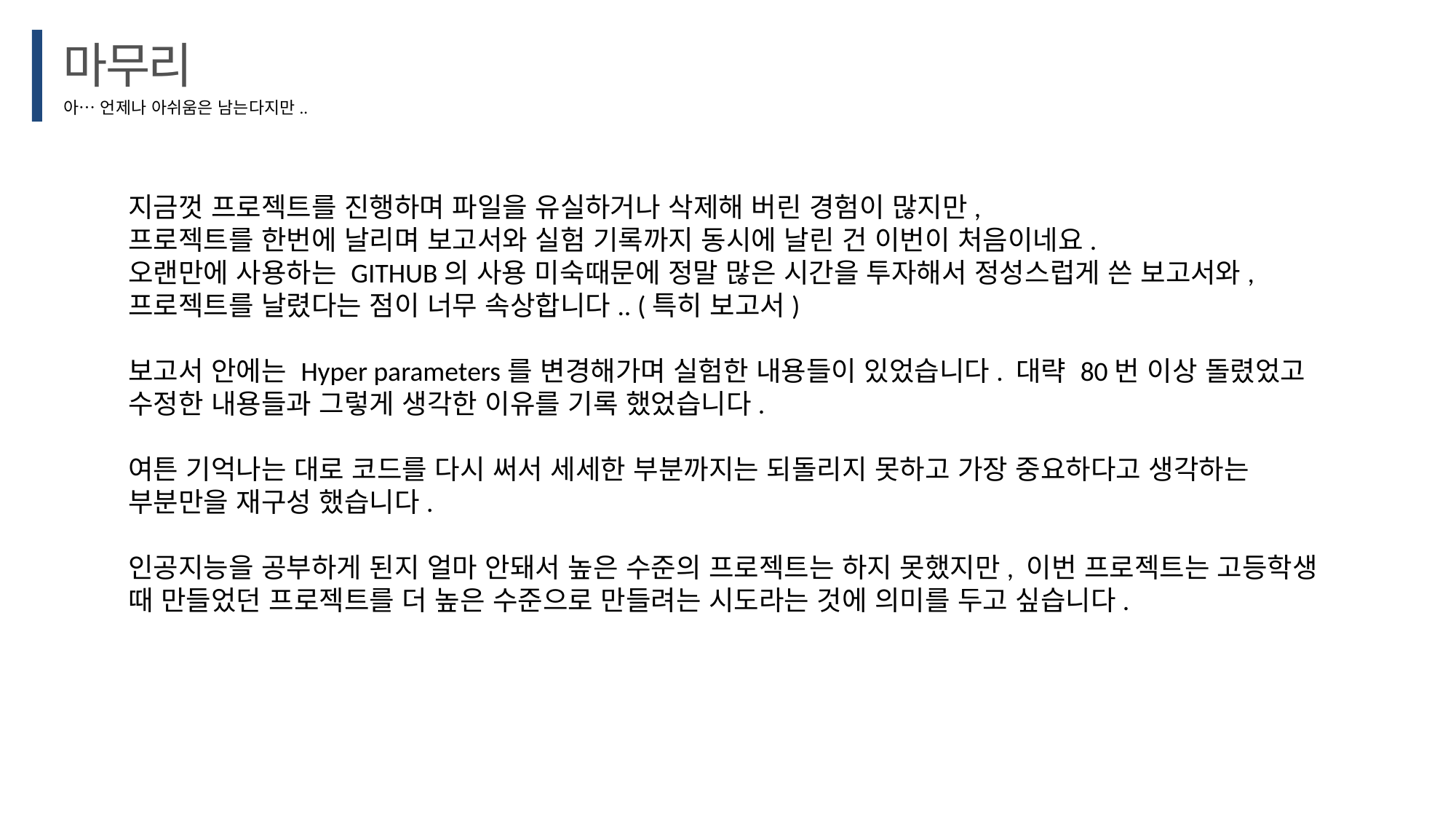

마무리
아… 언제나 아쉬움은 남는다지만..
지금껏 프로젝트를 진행하며 파일을 유실하거나 삭제해 버린 경험이 많지만,
프로젝트를 한번에 날리며 보고서와 실험 기록까지 동시에 날린 건 이번이 처음이네요.
오랜만에 사용하는 GITHUB의 사용 미숙때문에 정말 많은 시간을 투자해서 정성스럽게 쓴 보고서와,
프로젝트를 날렸다는 점이 너무 속상합니다.. (특히 보고서)

보고서 안에는 Hyper parameters를 변경해가며 실험한 내용들이 있었습니다. 대략 80번 이상 돌렸었고 수정한 내용들과 그렇게 생각한 이유를 기록 했었습니다.

여튼 기억나는 대로 코드를 다시 써서 세세한 부분까지는 되돌리지 못하고 가장 중요하다고 생각하는 부분만을 재구성 했습니다.

인공지능을 공부하게 된지 얼마 안돼서 높은 수준의 프로젝트는 하지 못했지만, 이번 프로젝트는 고등학생 때 만들었던 프로젝트를 더 높은 수준으로 만들려는 시도라는 것에 의미를 두고 싶습니다.